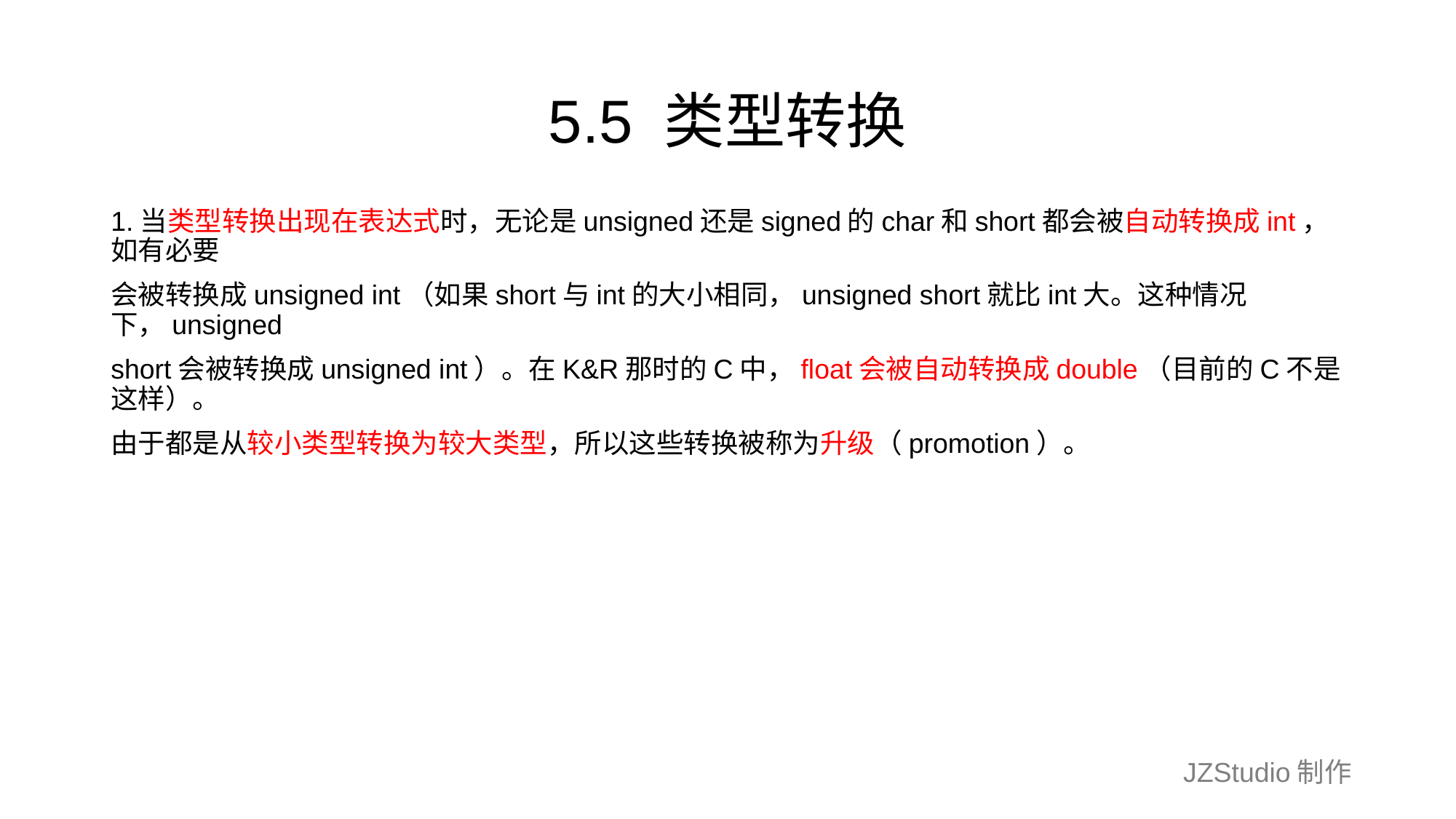

# 5.5 类型转换
1.当类型转换出现在表达式时，无论是unsigned还是signed的char和short都会被自动转换成int，如有必要
会被转换成unsigned int（如果short与int的大小相同，unsigned short就比int大。这种情况下，unsigned
short会被转换成unsigned int）。在K&R那时的C中，float会被自动转换成double（目前的C不是这样）。
由于都是从较小类型转换为较大类型，所以这些转换被称为升级（promotion）。